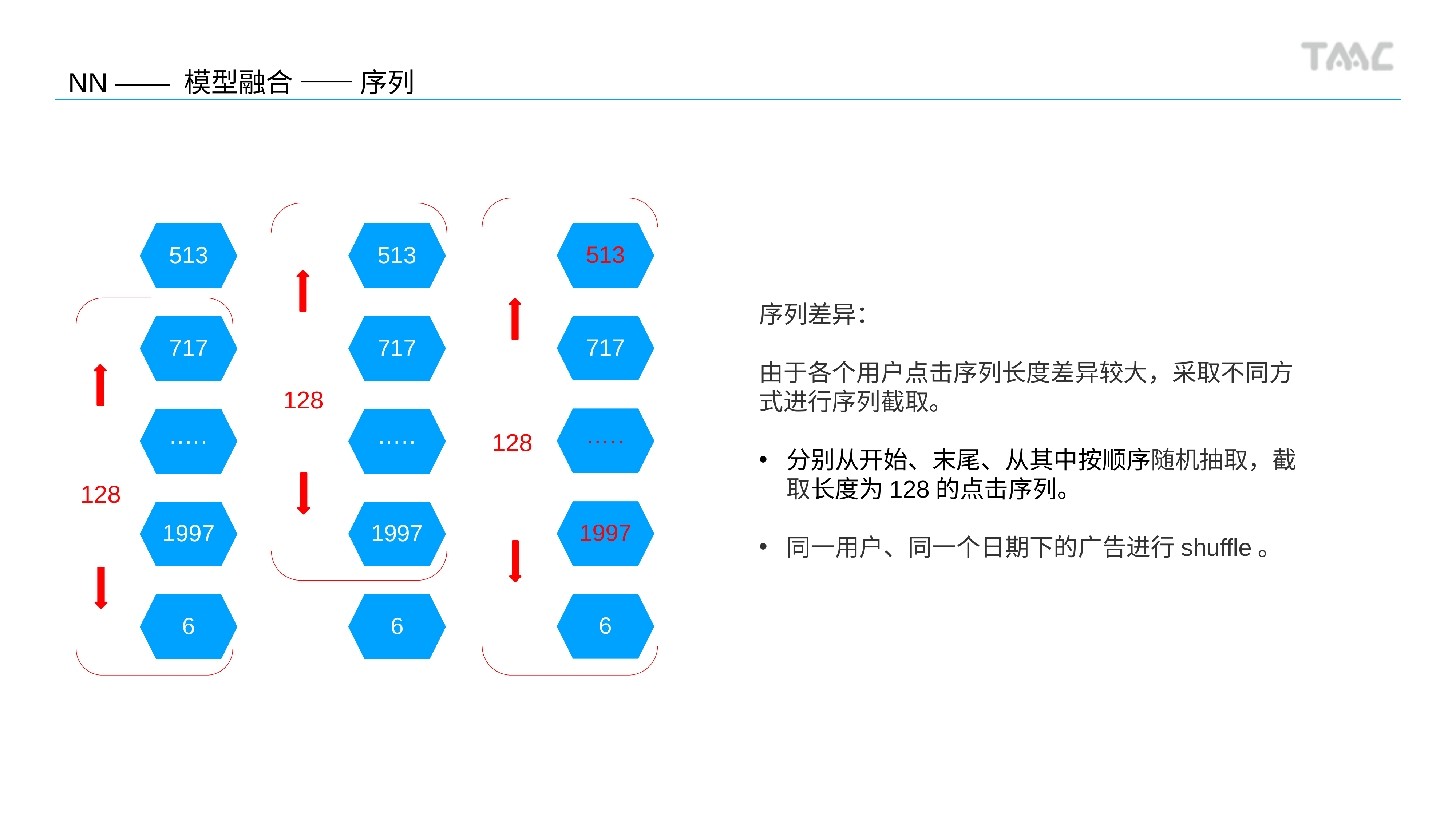

NN —— 模型融合 —— 序列

513

513

513

序列差异：

由于各个用户点击序列长度差异较大，采取不同方式进行序列截取。

分别从开始、末尾、从其中按顺序随机抽取，截取长度为128的点击序列。

同一用户、同一个日期下的广告进行shuffle。

717

717

717

128

·····

·····

·····

128

128

1997

1997

1997

6

6

6